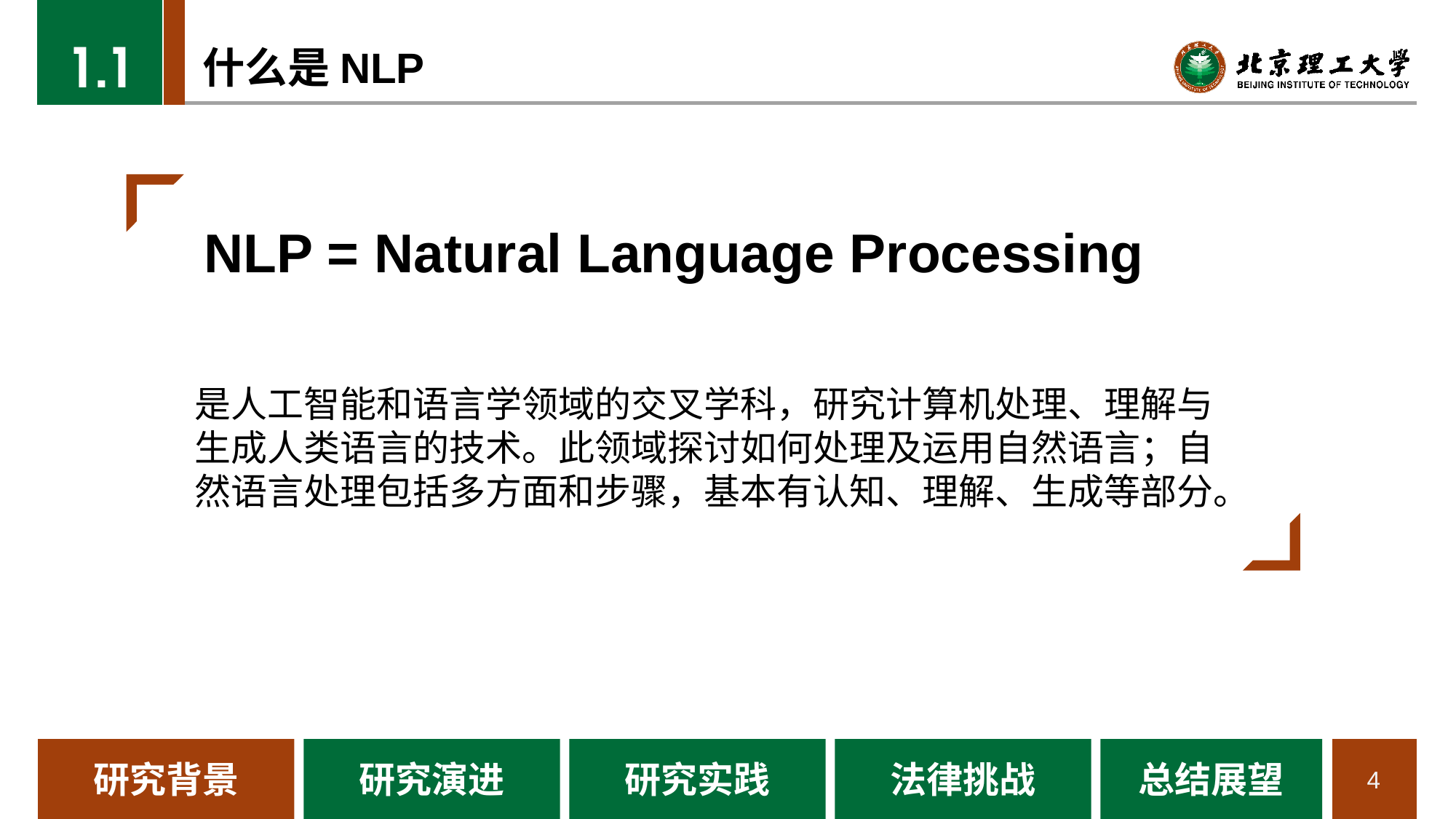

1.1
# 什么是NLP

NLP = Natural Language Processing
是人工智能和语言学领域的交叉学科，研究计算机处理、理解与生成人类语言的技术。此领域探讨如何处理及运用自然语言；自然语言处理包括多方面和步骤，基本有认知、理解、生成等部分。